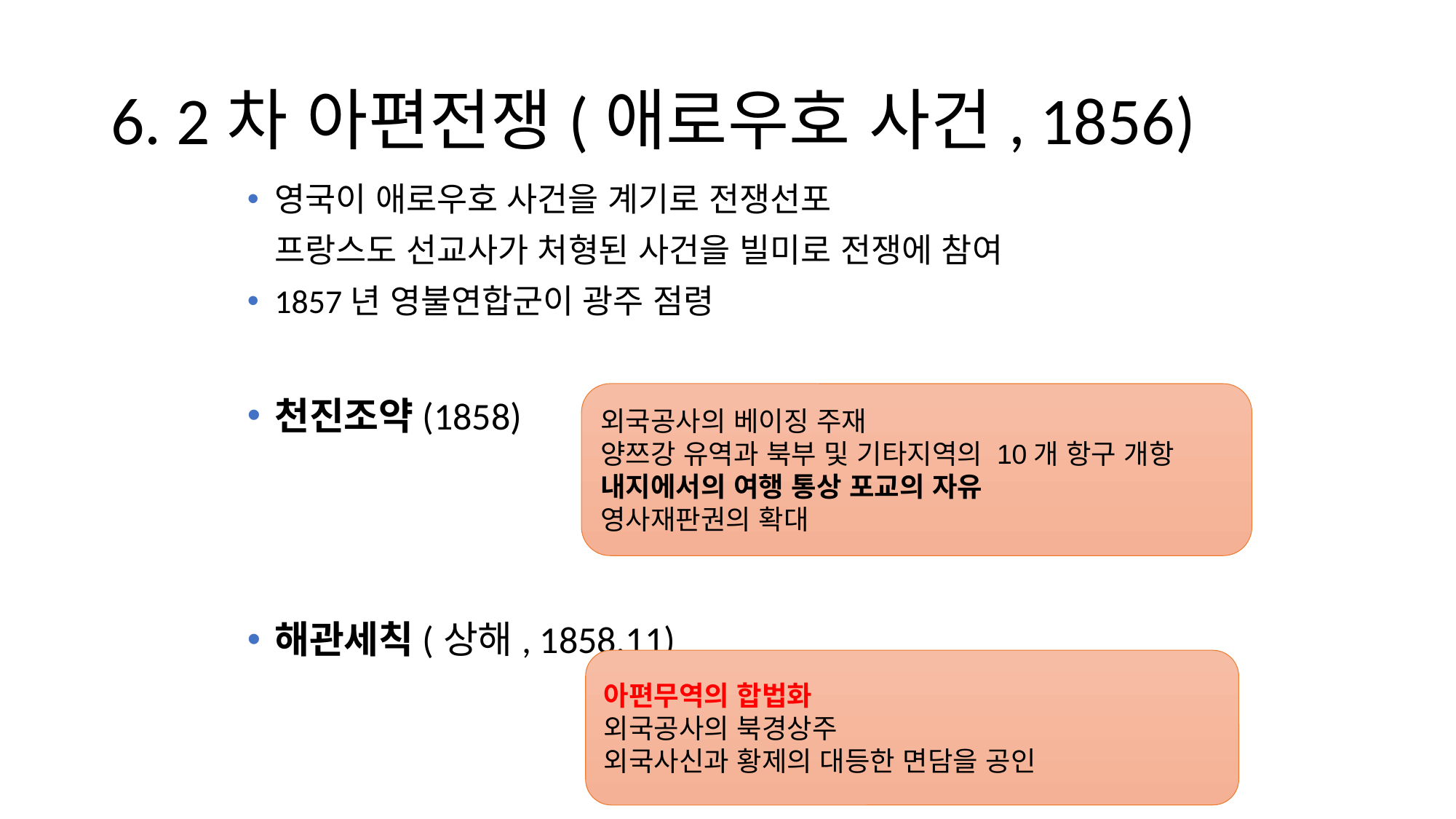

# 6. 2차 아편전쟁(애로우호 사건, 1856)
영국이 애로우호 사건을 계기로 전쟁선포
	프랑스도 선교사가 처형된 사건을 빌미로 전쟁에 참여
1857년 영불연합군이 광주 점령

천진조약(1858)

해관세칙(상해, 1858.11)

외국공사의 베이징 주재
양쯔강 유역과 북부 및 기타지역의 10개 항구 개항
내지에서의 여행 통상 포교의 자유
영사재판권의 확대
아편무역의 합법화
외국공사의 북경상주
외국사신과 황제의 대등한 면담을 공인